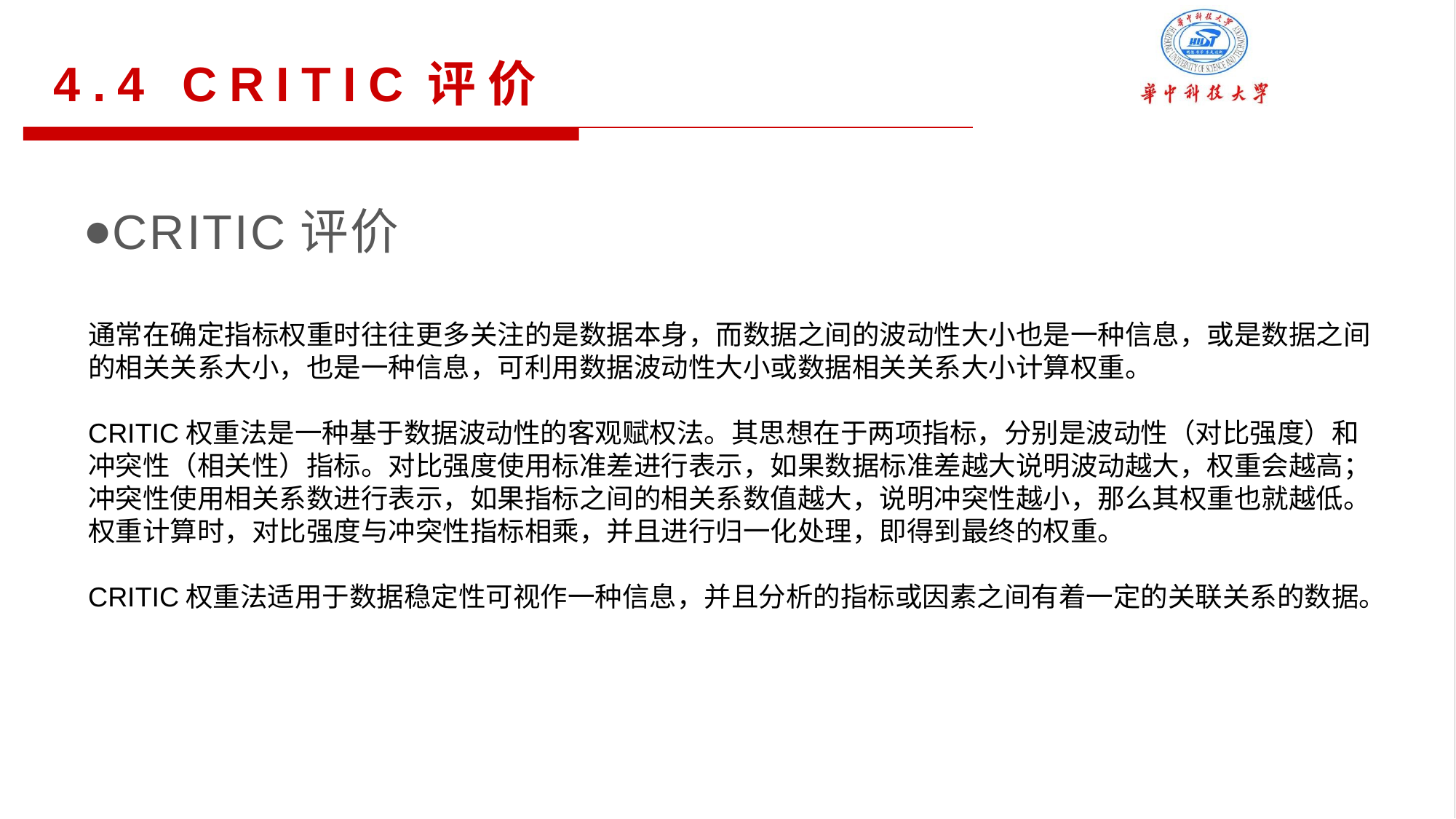

4.4 CRITIC评价

CRITIC评价
通常在确定指标权重时往往更多关注的是数据本身，而数据之间的波动性大小也是一种信息，或是数据之间的相关关系大小，也是一种信息，可利用数据波动性大小或数据相关关系大小计算权重。

CRITIC权重法是一种基于数据波动性的客观赋权法。其思想在于两项指标，分别是波动性（对比强度）和冲突性（相关性）指标。对比强度使用标准差进行表示，如果数据标准差越大说明波动越大，权重会越高；冲突性使用相关系数进行表示，如果指标之间的相关系数值越大，说明冲突性越小，那么其权重也就越低。权重计算时，对比强度与冲突性指标相乘，并且进行归一化处理，即得到最终的权重。

CRITIC权重法适用于数据稳定性可视作一种信息，并且分析的指标或因素之间有着一定的关联关系的数据。